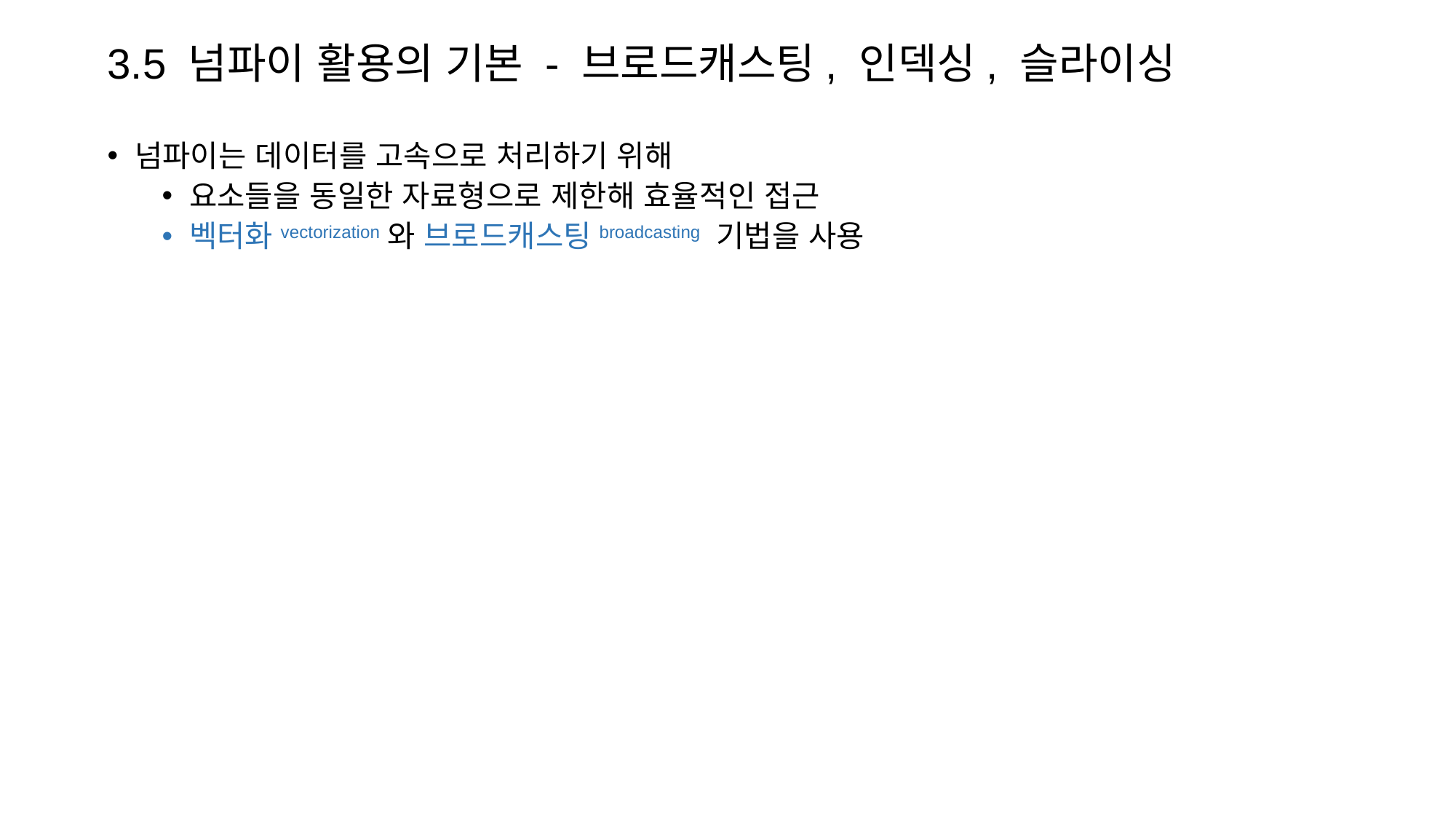

# 3.5 넘파이 활용의 기본 - 브로드캐스팅, 인덱싱, 슬라이싱
넘파이는 데이터를 고속으로 처리하기 위해
요소들을 동일한 자료형으로 제한해 효율적인 접근
벡터화vectorization와 브로드캐스팅broadcasting 기법을 사용